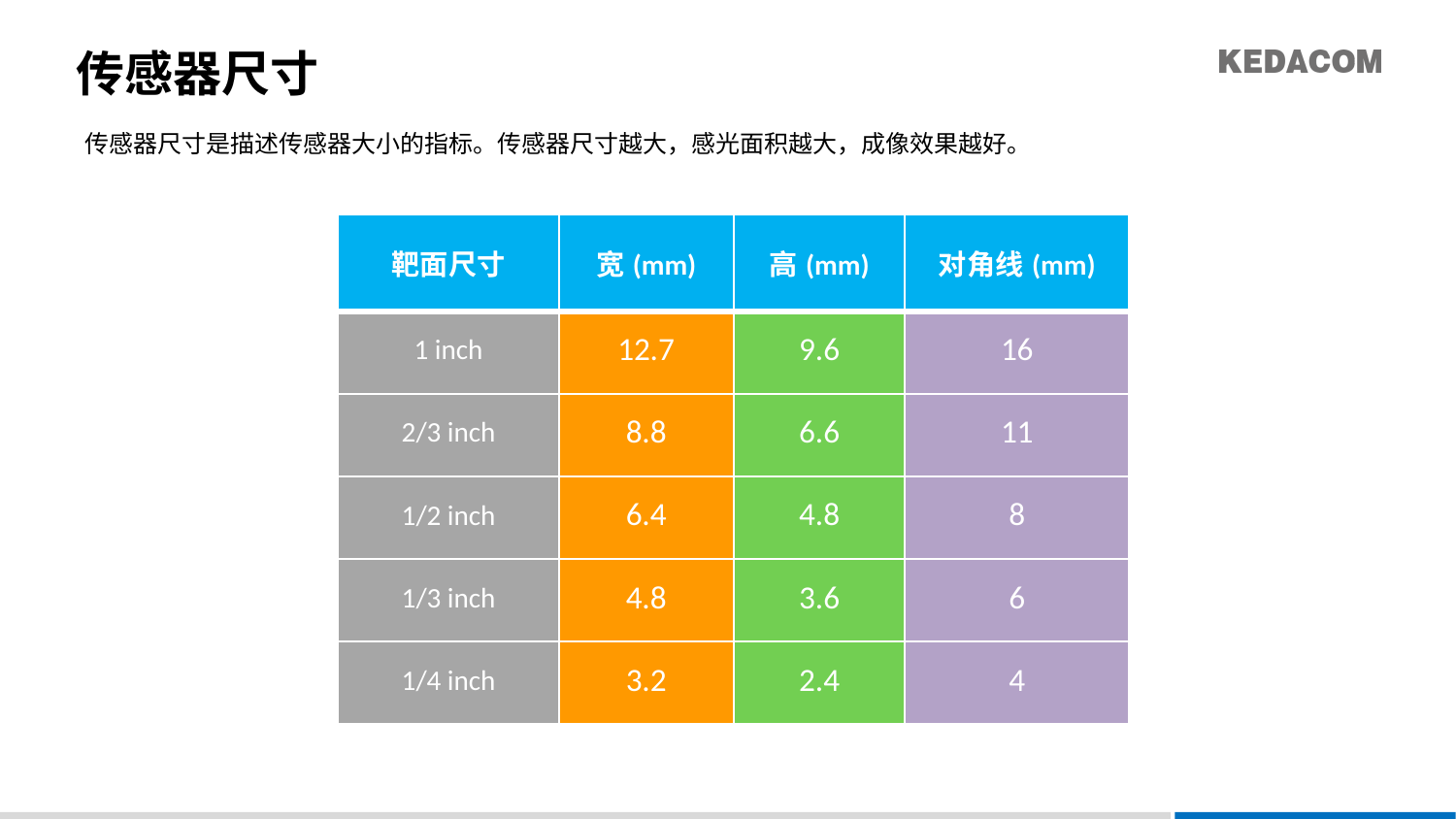

# 传感器尺寸
传感器尺寸是描述传感器大小的指标。传感器尺寸越大，感光面积越大，成像效果越好。
| 靶面尺寸 | 宽(mm) | 高(mm) | 对角线(mm) |
| --- | --- | --- | --- |
| 1 inch | 12.7 | 9.6 | 16 |
| 2/3 inch | 8.8 | 6.6 | 11 |
| 1/2 inch | 6.4 | 4.8 | 8 |
| 1/3 inch | 4.8 | 3.6 | 6 |
| 1/4 inch | 3.2 | 2.4 | 4 |